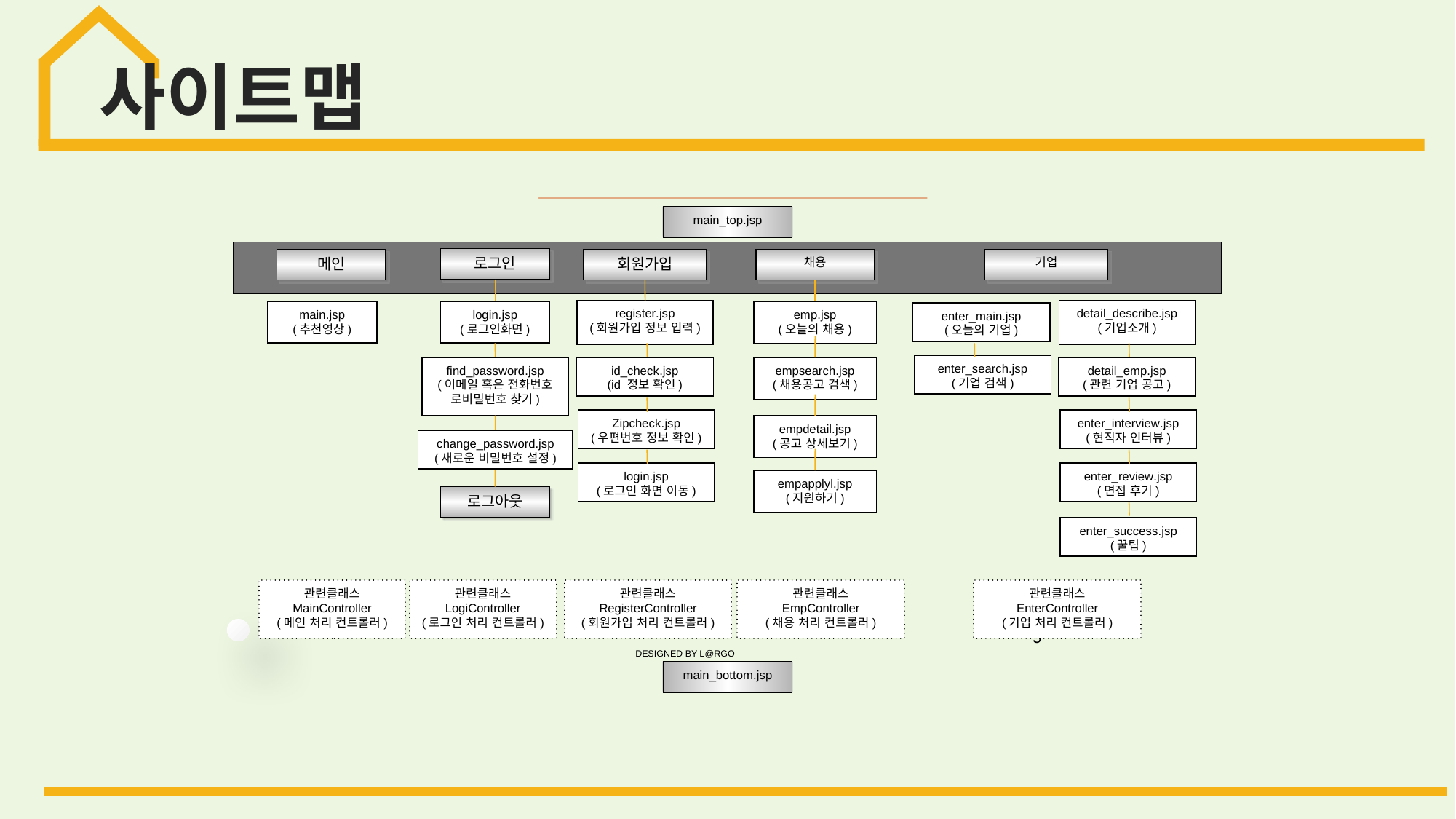

사이트맵
main_top.jsp

로그인
메인
회원가입
채용
기업
register.jsp
(회원가입 정보 입력)
detail_describe.jsp
(기업소개)

emp.jsp
(오늘의 채용)
main.jsp
(추천영상)
login.jsp
(로그인화면)

enter_main.jsp
(오늘의 기업)

enter_search.jsp
(기업 검색)
find_password.jsp
(이메일 혹은 전화번호
로비밀번호 찾기)
id_check.jsp
(id 정보 확인)
detail_emp.jsp
(관련 기업 공고)
empsearch.jsp
(채용공고 검색)
Zipcheck.jsp
(우편번호 정보 확인)
enter_interview.jsp
(현직자 인터뷰)
empdetail.jsp
(공고 상세보기)
change_password.jsp
(새로운 비밀번호 설정)
login.jsp
(로그인 화면 이동)
enter_review.jsp
(면접 후기)
empapplyl.jsp
(지원하기)
로그아웃
enter_success.jsp
(꿀팁)
관련클래스
MainController
(메인 처리 컨트롤러)
관련클래스
LogiController
(로그인 처리 컨트롤러)
관련클래스
RegisterController
(회원가입 처리 컨트롤러)
관련클래스
EmpController
(채용 처리 컨트롤러)
관련클래스
EnterController
(기업 처리 컨트롤러)

9
DESIGNED BY L@RGO
main_bottom.jsp